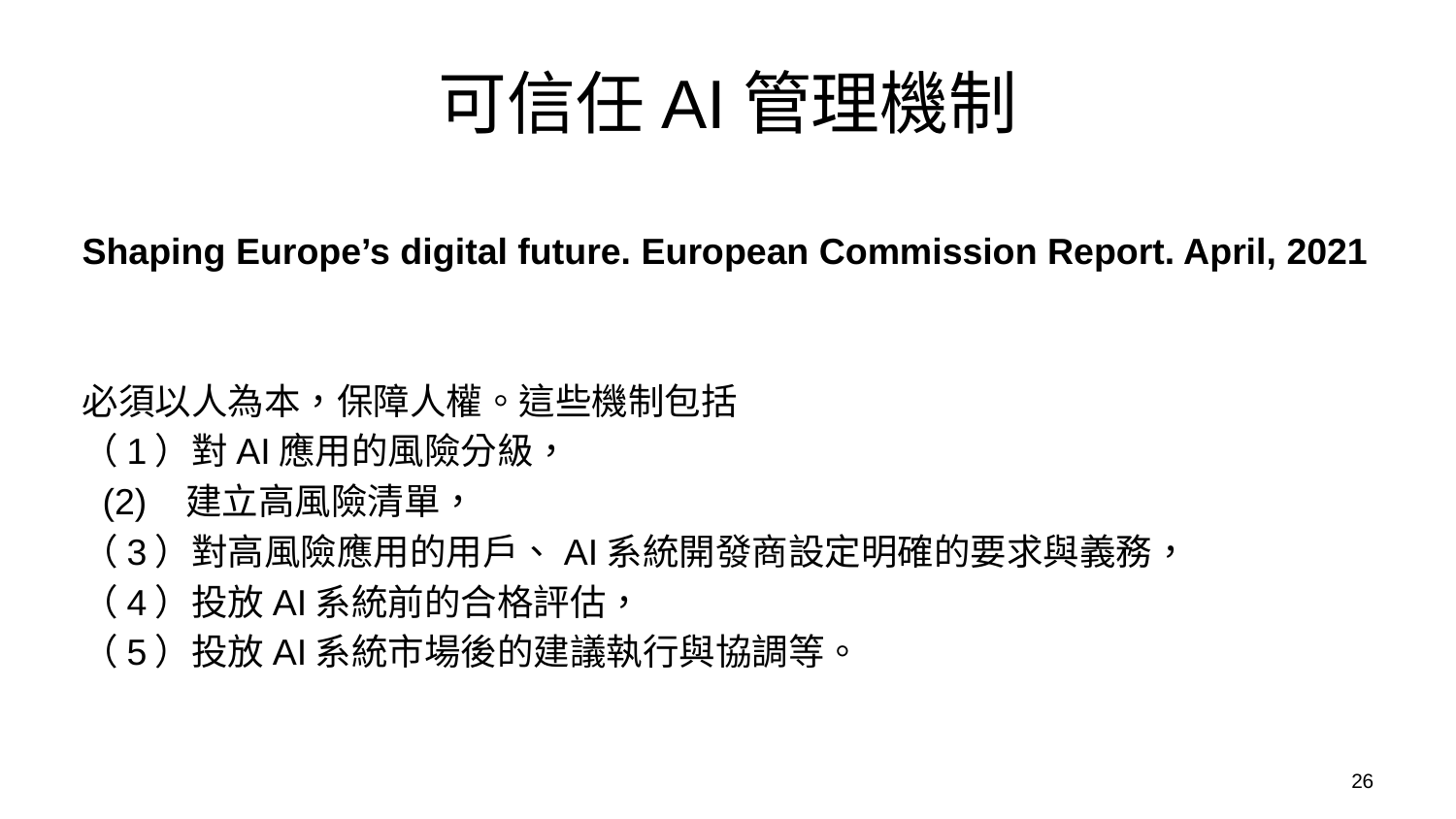

# 可信任AI管理機制

Shaping Europe’s digital future. European Commission Report. April, 2021

必須以人為本，保障人權。這些機制包括
（1）對AI應用的風險分級，
  (2)   建立高風險清單，
（3）對高風險應用的用戶、AI系統開發商設定明確的要求與義務，
（4）投放AI系統前的合格評估，
（5）投放AI系統市場後的建議執行與協調等。
26